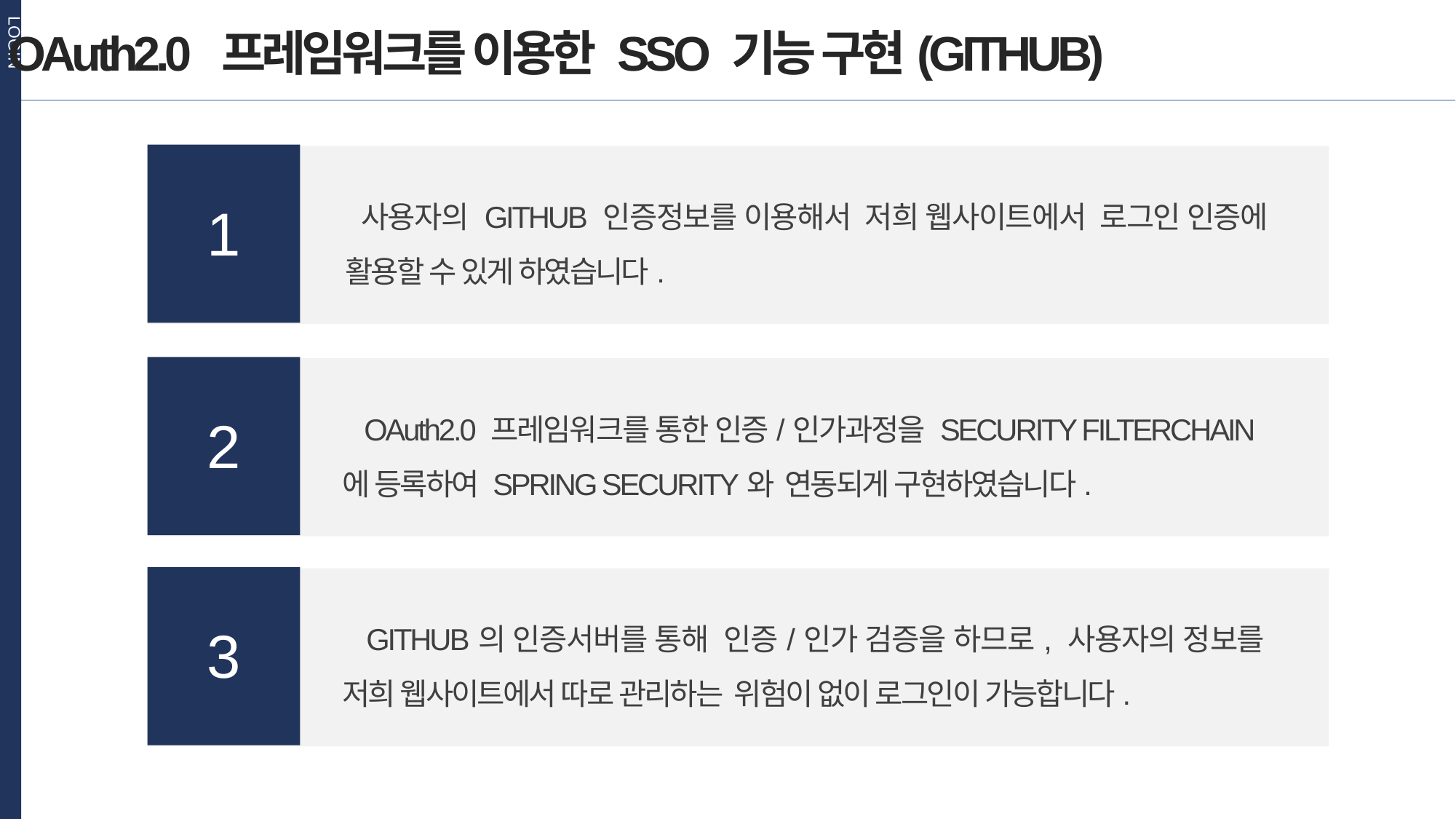

LOGIN
OAuth2.0  프레임워크를 이용한 SSO 기능 구현(GITHUB)

 사용자의 GITHUB 인증정보를 이용해서  저희 웹사이트에서  로그인 인증에 활용할 수 있게 하였습니다.
1

   OAuth2.0 프레임워크를 통한 인증/인가과정을 SECURITY FILTERCHAIN에 등록하여 SPRING SECURITY와  연동되게 구현하였습니다.
2
2

3
   GITHUB의 인증서버를 통해  인증/인가 검증을 하므로, 사용자의 정보를 저희 웹사이트에서 따로 관리하는  위험이 없이 로그인이 가능합니다.
3